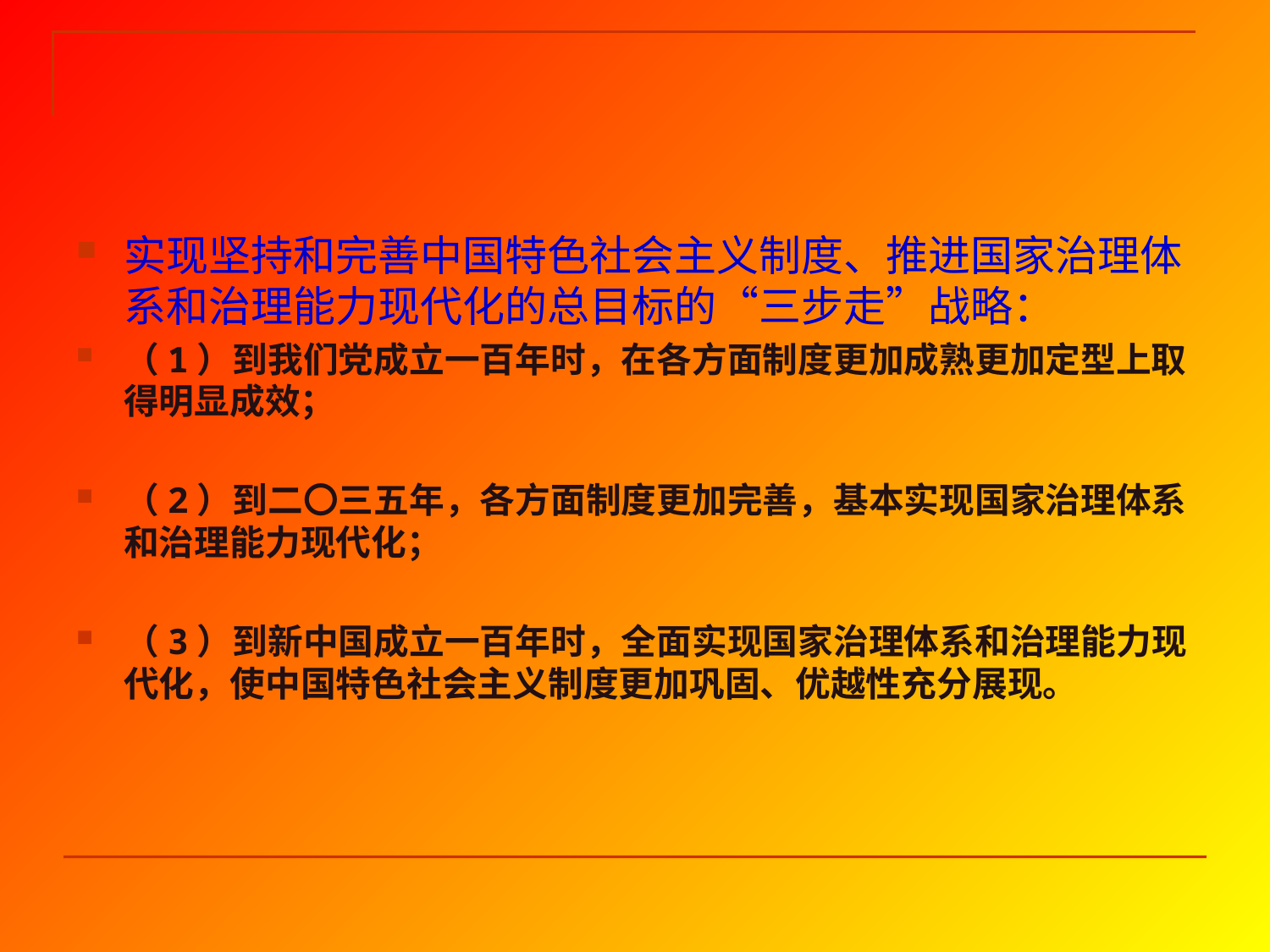

#
实现坚持和完善中国特色社会主义制度、推进国家治理体系和治理能力现代化的总目标的“三步走”战略：
（1）到我们党成立一百年时，在各方面制度更加成熟更加定型上取得明显成效；

（2）到二〇三五年，各方面制度更加完善，基本实现国家治理体系和治理能力现代化；

（3）到新中国成立一百年时，全面实现国家治理体系和治理能力现代化，使中国特色社会主义制度更加巩固、优越性充分展现。